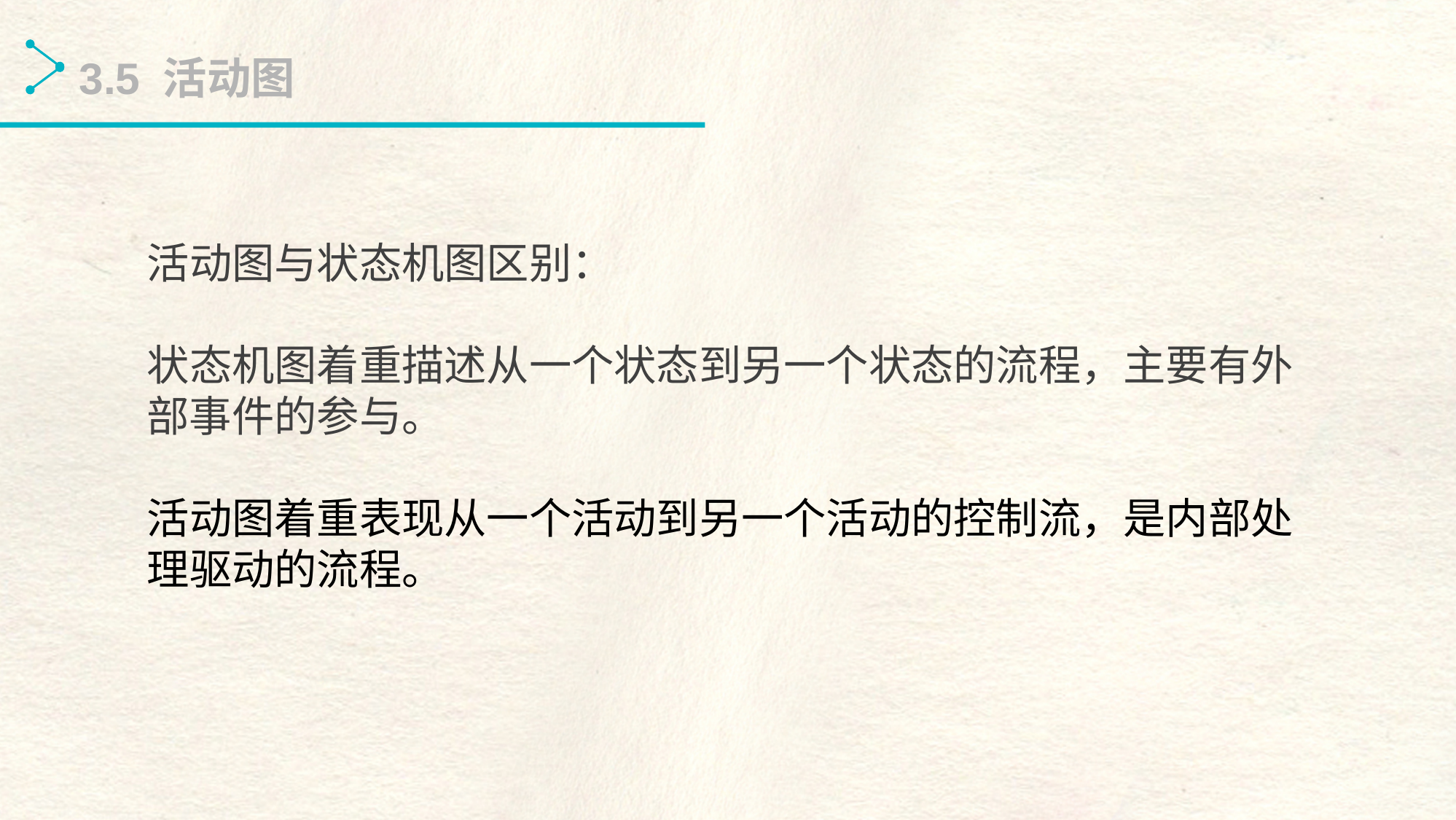

3.5 活动图

活动图与状态机图区别：

状态机图着重描述从一个状态到另一个状态的流程，主要有外部事件的参与。

活动图着重表现从一个活动到另一个活动的控制流，是内部处理驱动的流程。